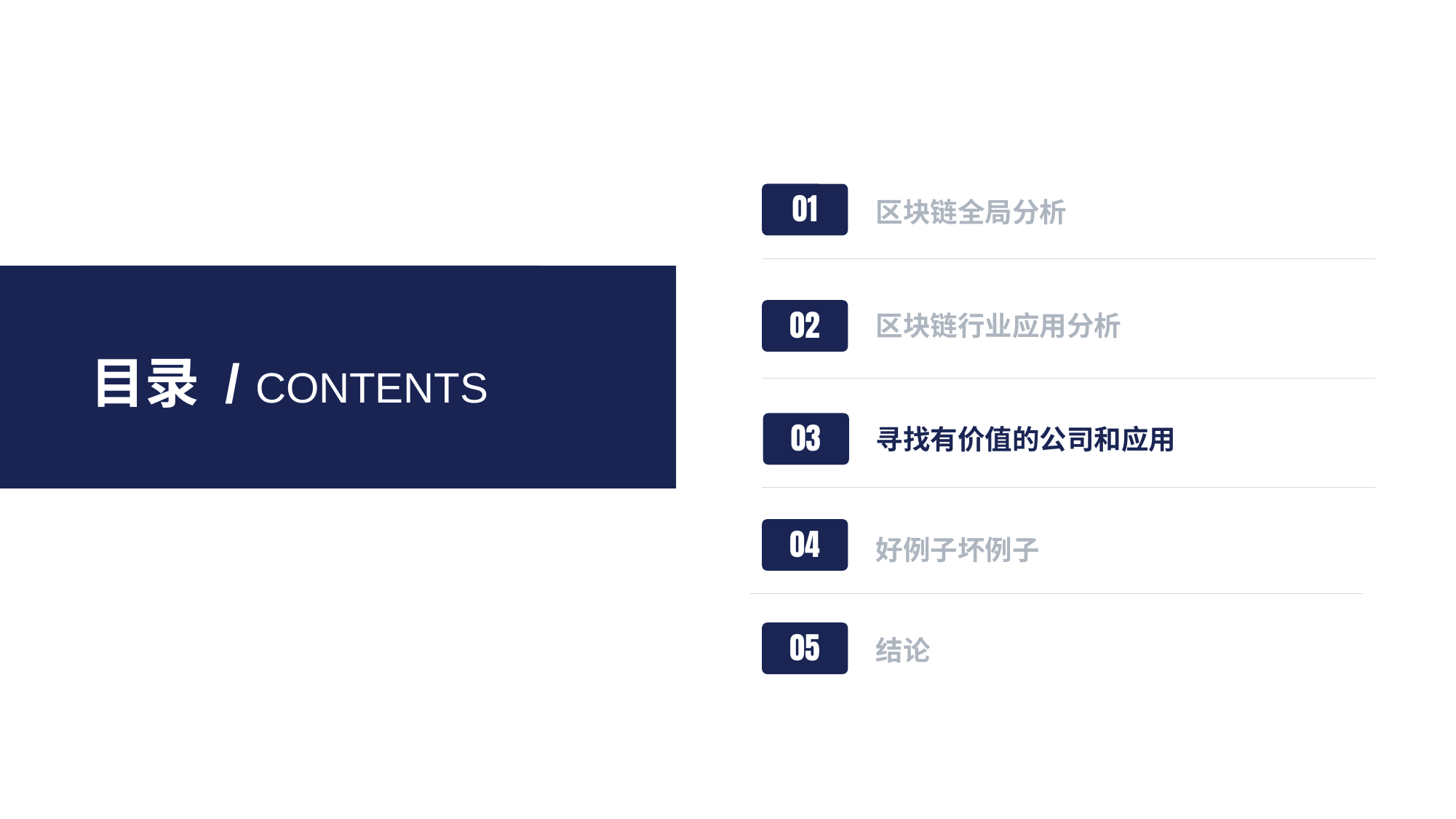

01
区块链全局分析

目录 / CONTENTS
区块链行业应用分析
02
03
寻找有价值的公司和应用
04
好例子坏例子
05
结论